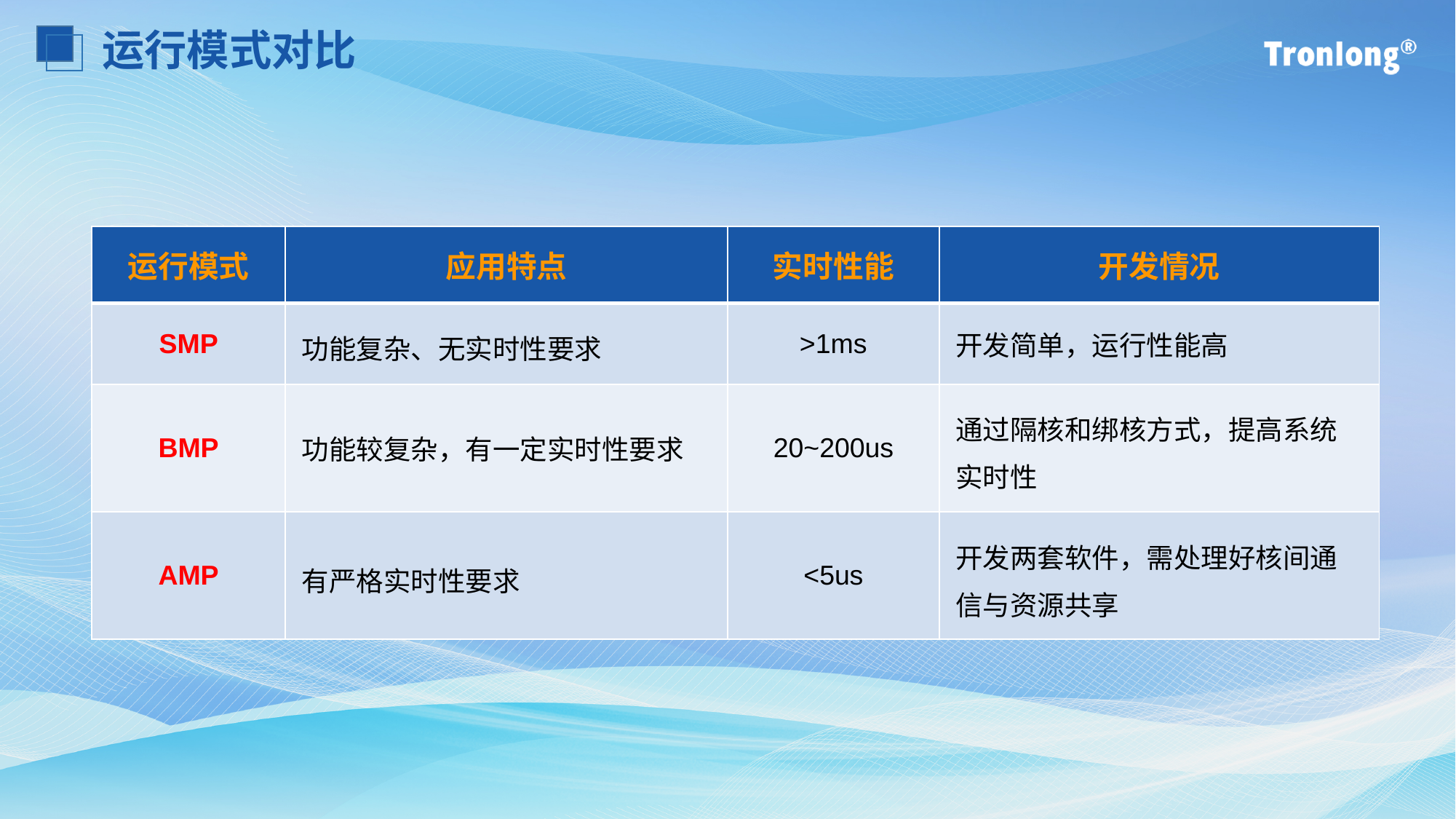

运行模式对比
| 运行模式 | 应用特点 | 实时性能 | 开发情况 |
| --- | --- | --- | --- |
| SMP | 功能复杂、无实时性要求 | >1ms | 开发简单，运行性能高 |
| BMP | 功能较复杂，有一定实时性要求 | 20~200us | 通过隔核和绑核方式，提高系统实时性 |
| AMP | 有严格实时性要求 | <5us | 开发两套软件，需处理好核间通信与资源共享 |